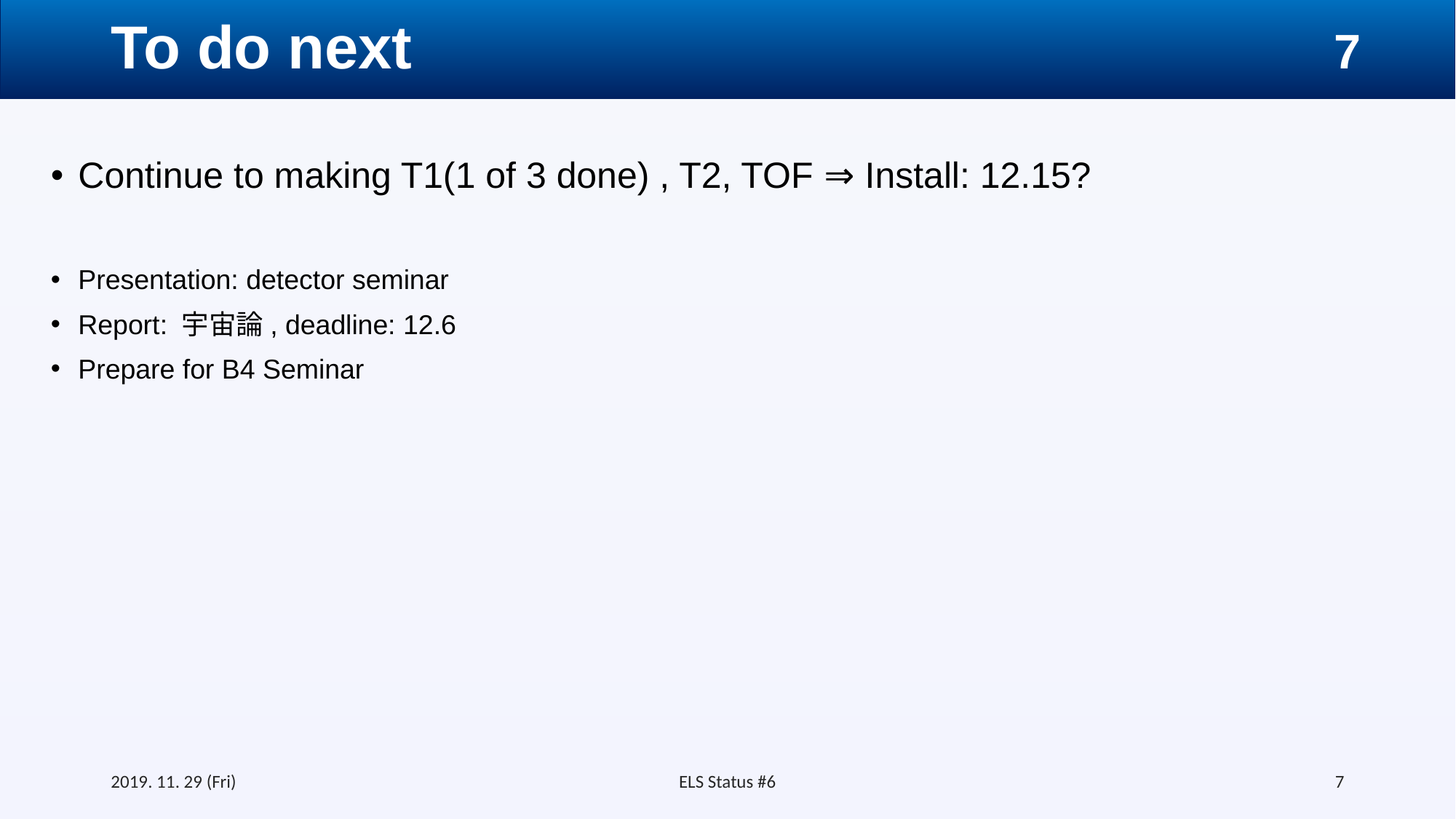

# To do next
Continue to making T1(1 of 3 done) , T2, TOF ⇒ Install: 12.15?

Presentation: detector seminar
Report: 宇宙論, deadline: 12.6
Prepare for B4 Seminar
2019. 11. 29 (Fri)
ELS Status #6
7